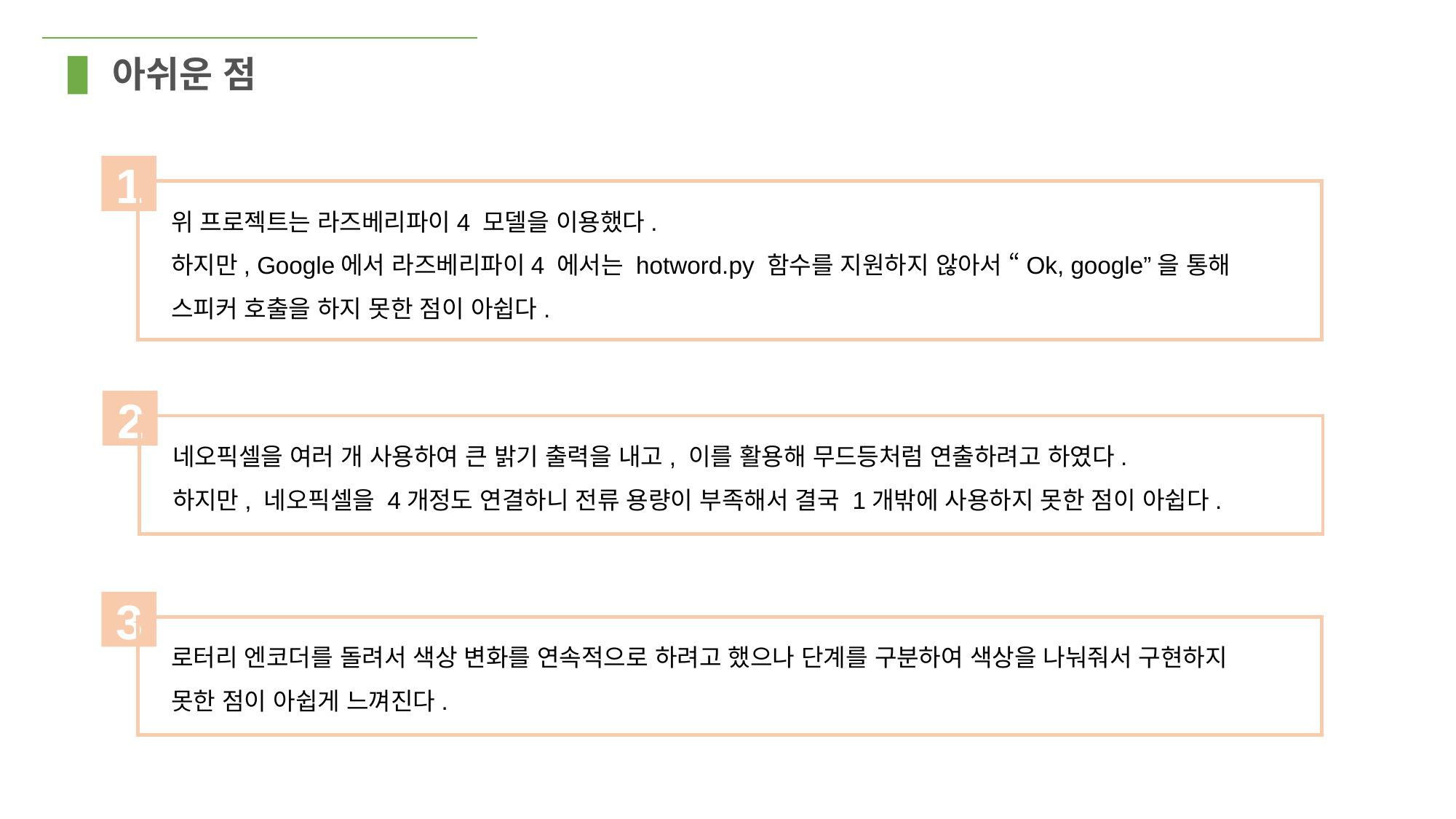

아쉬운 점

1

위 프로젝트는 라즈베리파이4 모델을 이용했다.
하지만, Google에서 라즈베리파이4 에서는 hotword.py 함수를 지원하지 않아서 “Ok, google”을 통해 스피커 호출을 하지 못한 점이 아쉽다.
2

네오픽셀을 여러 개 사용하여 큰 밝기 출력을 내고, 이를 활용해 무드등처럼 연출하려고 하였다.
하지만, 네오픽셀을 4개정도 연결하니 전류 용량이 부족해서 결국 1개밖에 사용하지 못한 점이 아쉽다.
3

로터리 엔코더를 돌려서 색상 변화를 연속적으로 하려고 했으나 단계를 구분하여 색상을 나눠줘서 구현하지 못한 점이 아쉽게 느껴진다.